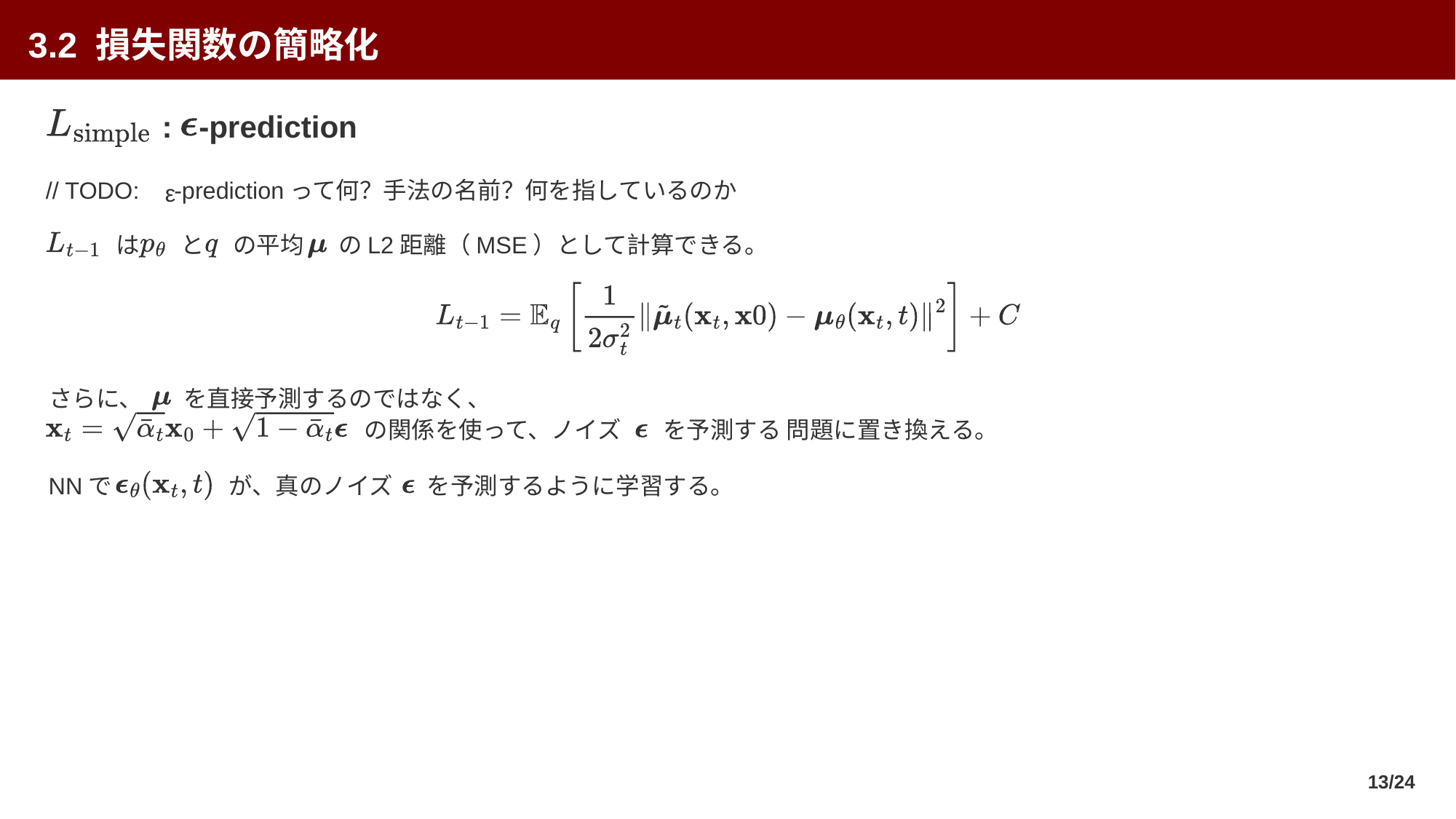

3.2 損失関数の簡略化
 :
-prediction

// TODO:
-predictionって何？手法の名前？何を指しているのか
ε
 は
 と
 の平均
 のL2距離（MSE）として計算できる。

さらに、
 を直接予測するのではなく、

 の関係を使って、ノイズ
 を予測する 問題に置き換える。

NNで
 が、真のノイズ
 を予測するように学習する。

13/24